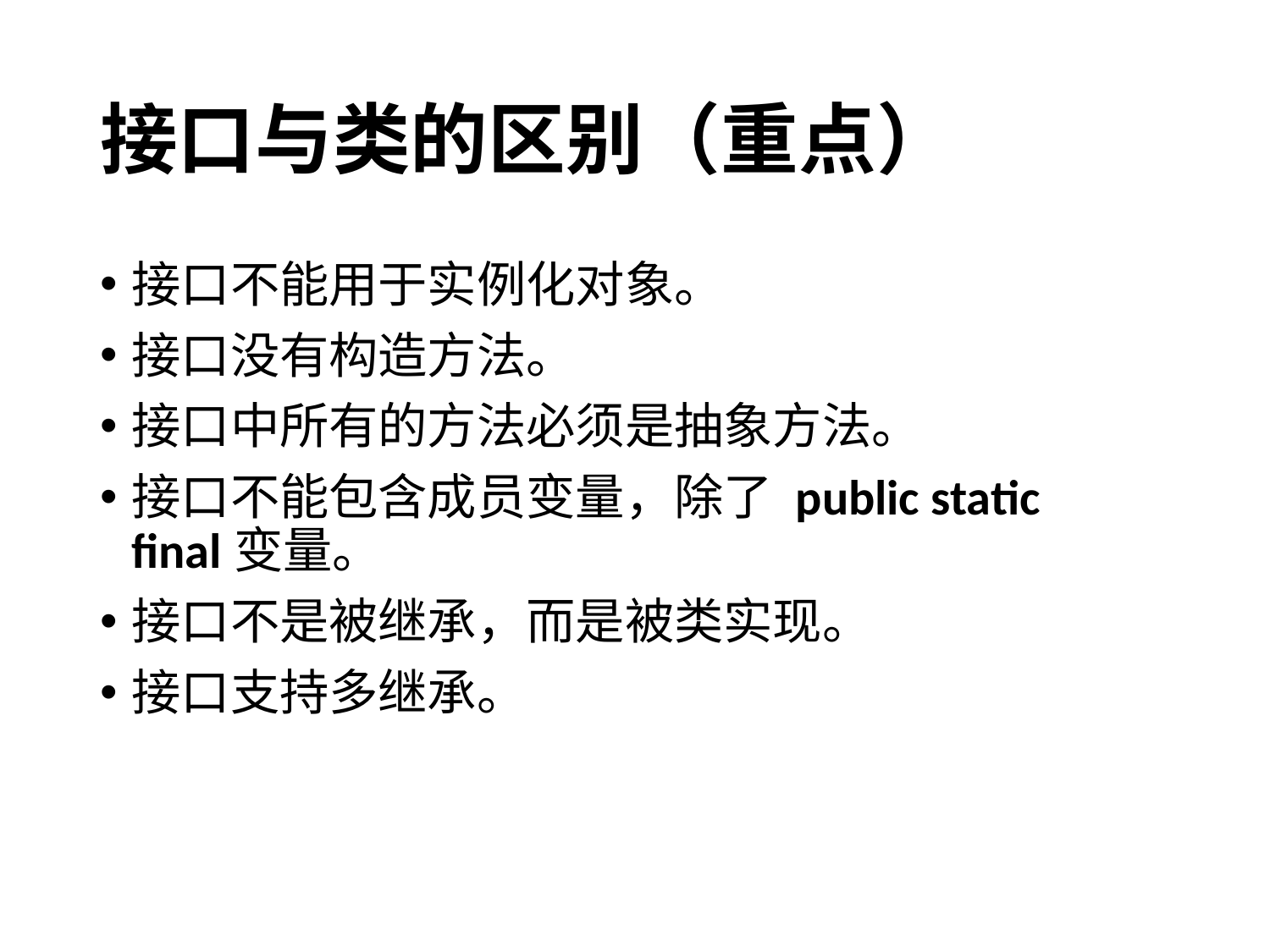

# 接口与类的区别（重点）
接口不能用于实例化对象。
接口没有构造方法。
接口中所有的方法必须是抽象方法。
接口不能包含成员变量，除了 public static final变量。
接口不是被继承，而是被类实现。
接口支持多继承。